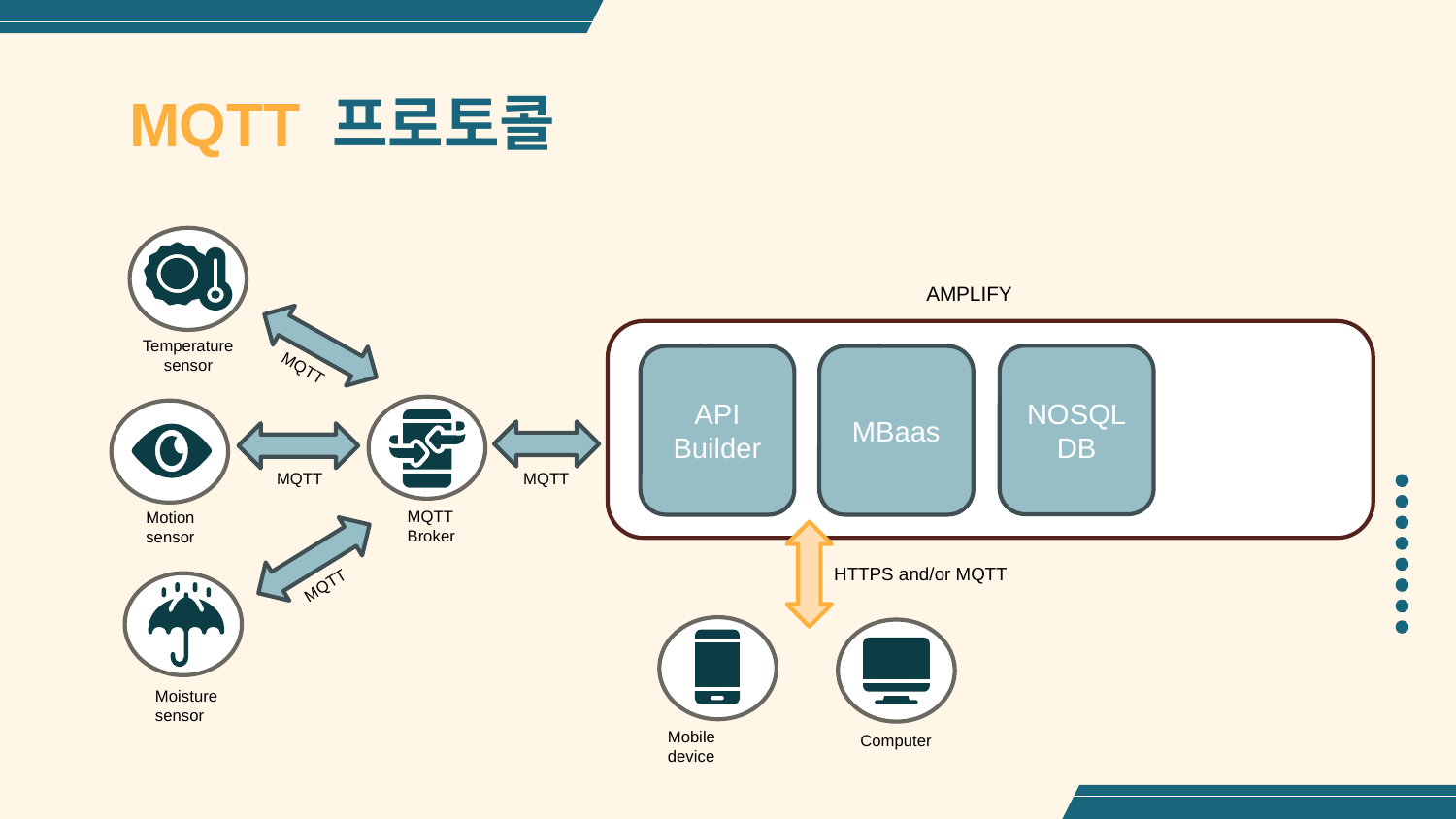

# MQTT 프로토콜

AMPLIFY

NOSQLDB
API
Builder
MBaas

Temperature
sensor
MQTT

MQTT
MQTT
MQTT
Broker
Motion
sensor

MQTT
HTTPS and/or MQTT

Moisture
sensor
Mobile device
Computer